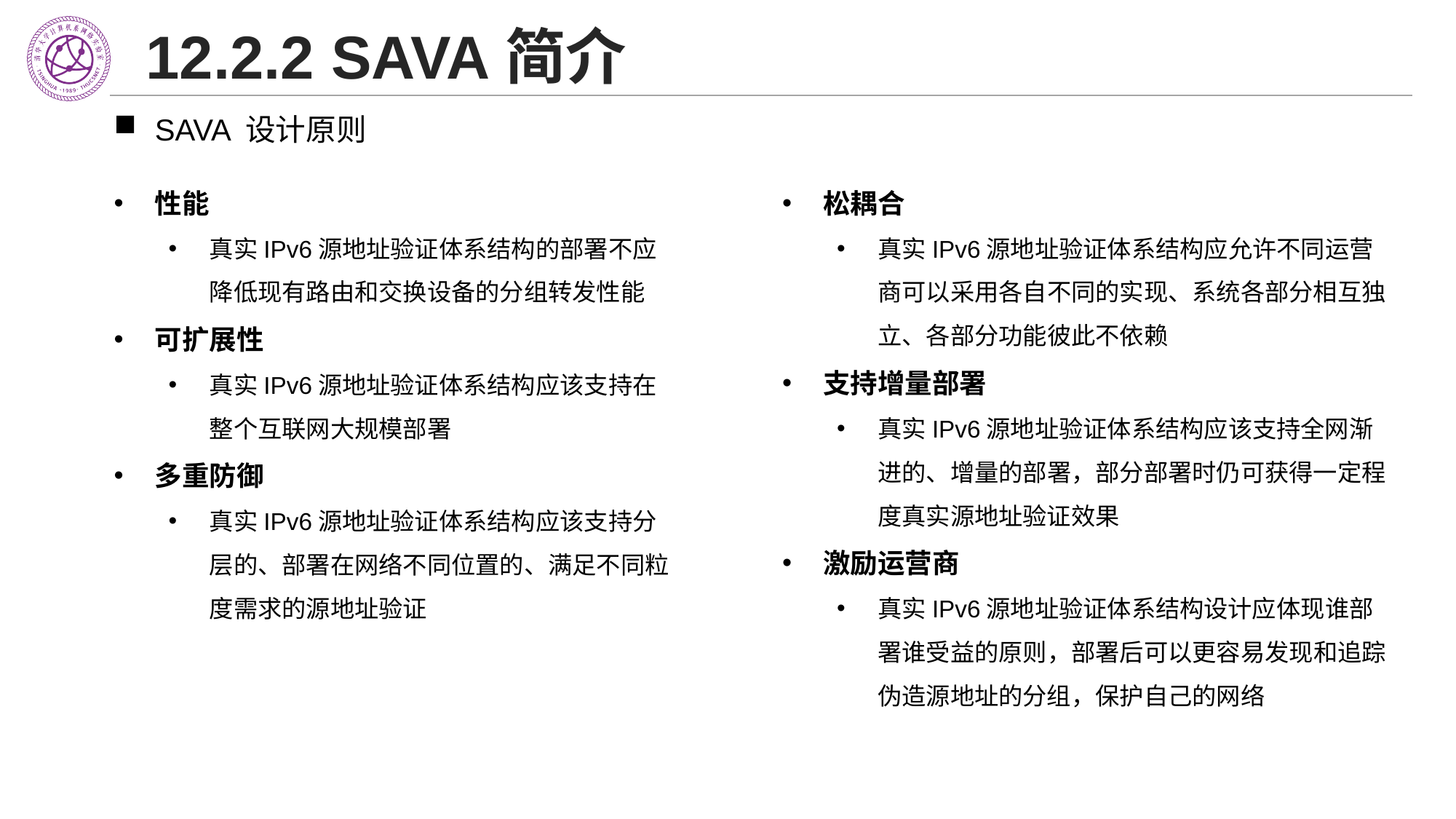

# 12.2.2 SAVA简介
SAVA 设计原则
性能
真实IPv6源地址验证体系结构的部署不应降低现有路由和交换设备的分组转发性能
可扩展性
真实IPv6源地址验证体系结构应该支持在整个互联网大规模部署
多重防御
真实IPv6源地址验证体系结构应该支持分层的、部署在网络不同位置的、满足不同粒度需求的源地址验证
松耦合
真实IPv6源地址验证体系结构应允许不同运营商可以采用各自不同的实现、系统各部分相互独立、各部分功能彼此不依赖
支持增量部署
真实IPv6源地址验证体系结构应该支持全网渐进的、增量的部署，部分部署时仍可获得一定程度真实源地址验证效果
激励运营商
真实IPv6源地址验证体系结构设计应体现谁部署谁受益的原则，部署后可以更容易发现和追踪伪造源地址的分组，保护自己的网络